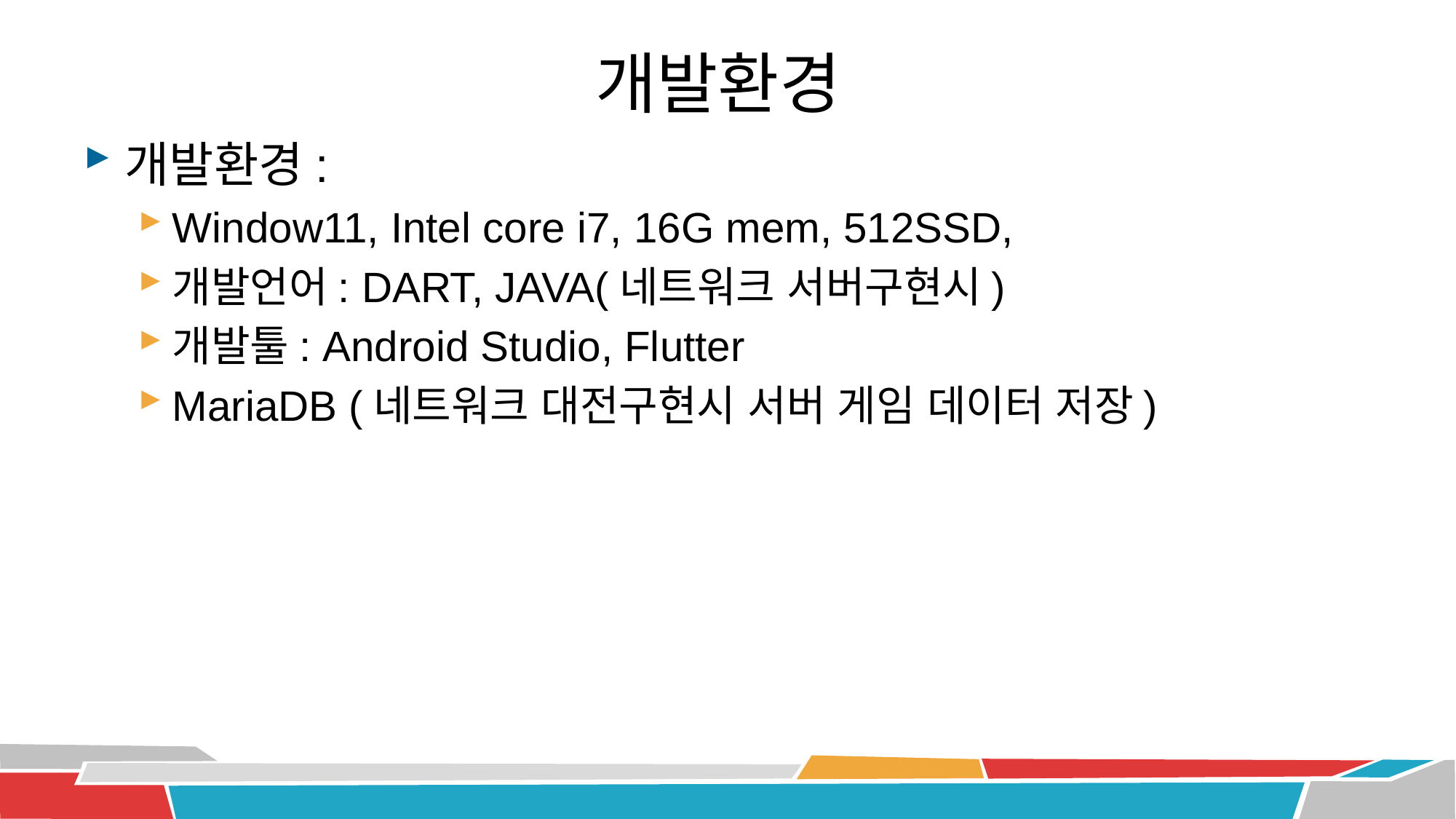

# 개발환경
개발환경:
Window11, Intel core i7, 16G mem, 512SSD,
개발언어: DART, JAVA(네트워크 서버구현시)
개발툴: Android Studio, Flutter
MariaDB (네트워크 대전구현시 서버 게임 데이터 저장)